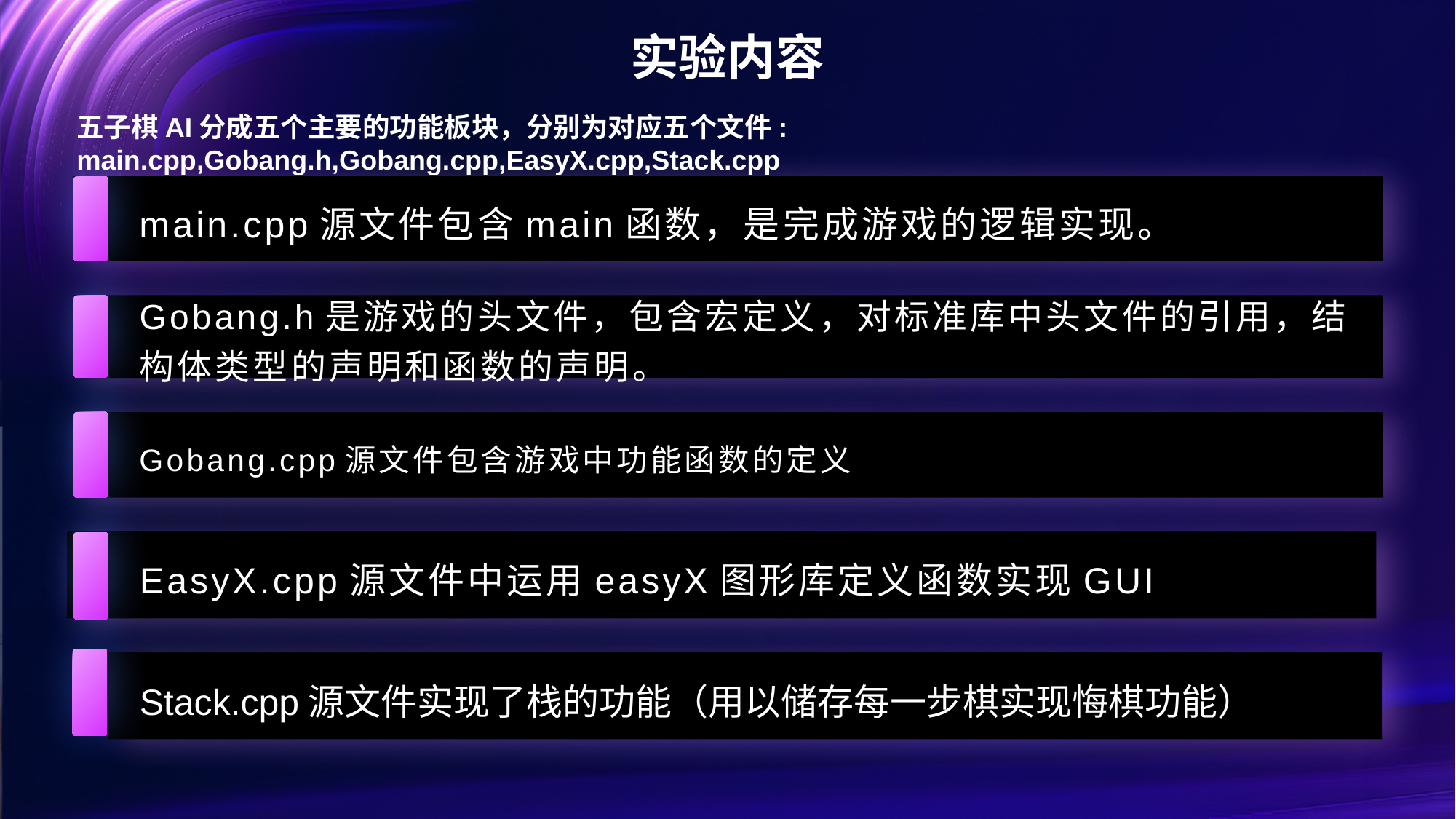

实验内容

五子棋AI分成五个主要的功能板块，分别为对应五个文件:
main.cpp,Gobang.h,Gobang.cpp,EasyX.cpp,Stack.cpp
main.cpp源文件包含main函数，是完成游戏的逻辑实现。

Gobang.h是游戏的头文件，包含宏定义，对标准库中头文件的引用，结构体类型的声明和函数的声明。

Gobang.cpp源文件包含游戏中功能函数的定义

EasyX.cpp源文件中运用easyX图形库定义函数实现GUI

Stack.cpp源文件实现了栈的功能（用以储存每一步棋实现悔棋功能）